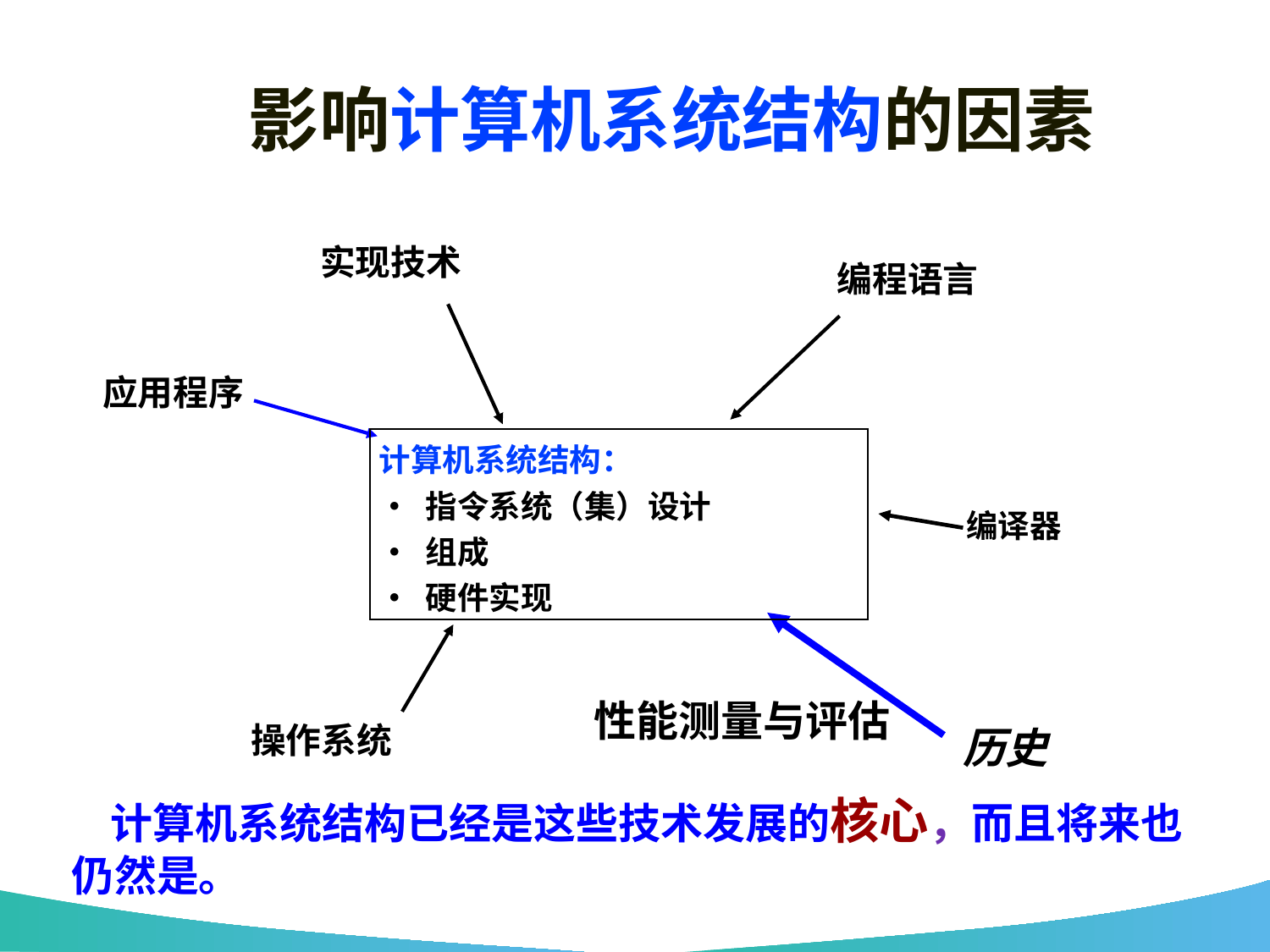

影响计算机系统结构的因素
实现技术
编程语言

应用程序

计算机系统结构：
• 指令系统（集）设计
• 组成
• 硬件实现
编译器

性能测量与评估
操作系统
历史
   计算机系统结构已经是这些技术发展的核心，而且将来也仍然是。